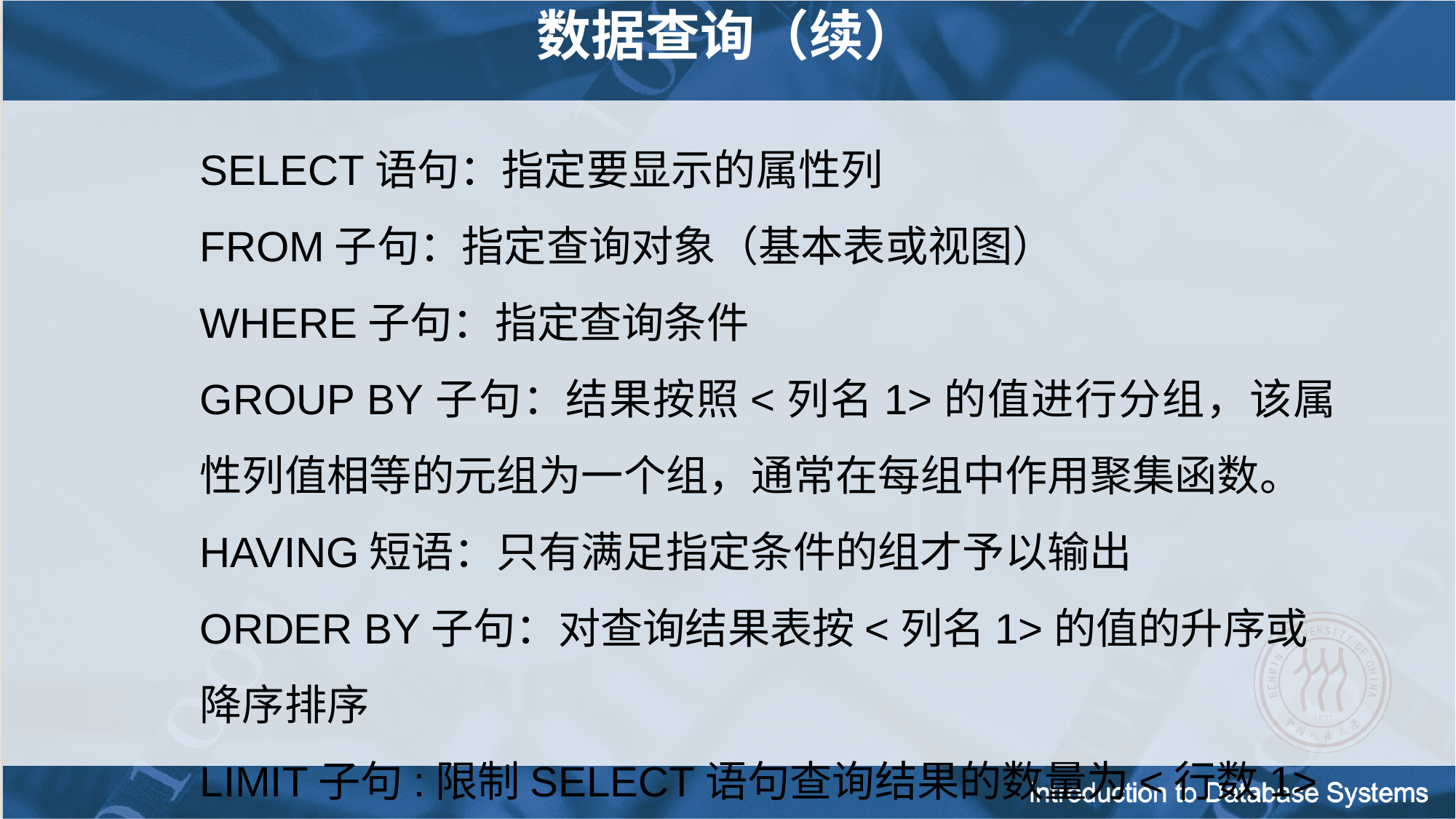

数据查询（续）
SELECT语句：指定要显示的属性列
FROM子句：指定查询对象（基本表或视图）
WHERE子句：指定查询条件
GROUP BY子句：结果按照<列名1>的值进行分组，该属性列值相等的元组为一个组，通常在每组中作用聚集函数。
HAVING短语：只有满足指定条件的组才予以输出
ORDER BY子句：对查询结果表按<列名1>的值的升序或降序排序
LIMIT子句:限制SELECT语句查询结果的数量为<行数1>行，OFFSET <行数2>，表示在计算<行数1>行前忽略<行数2>行